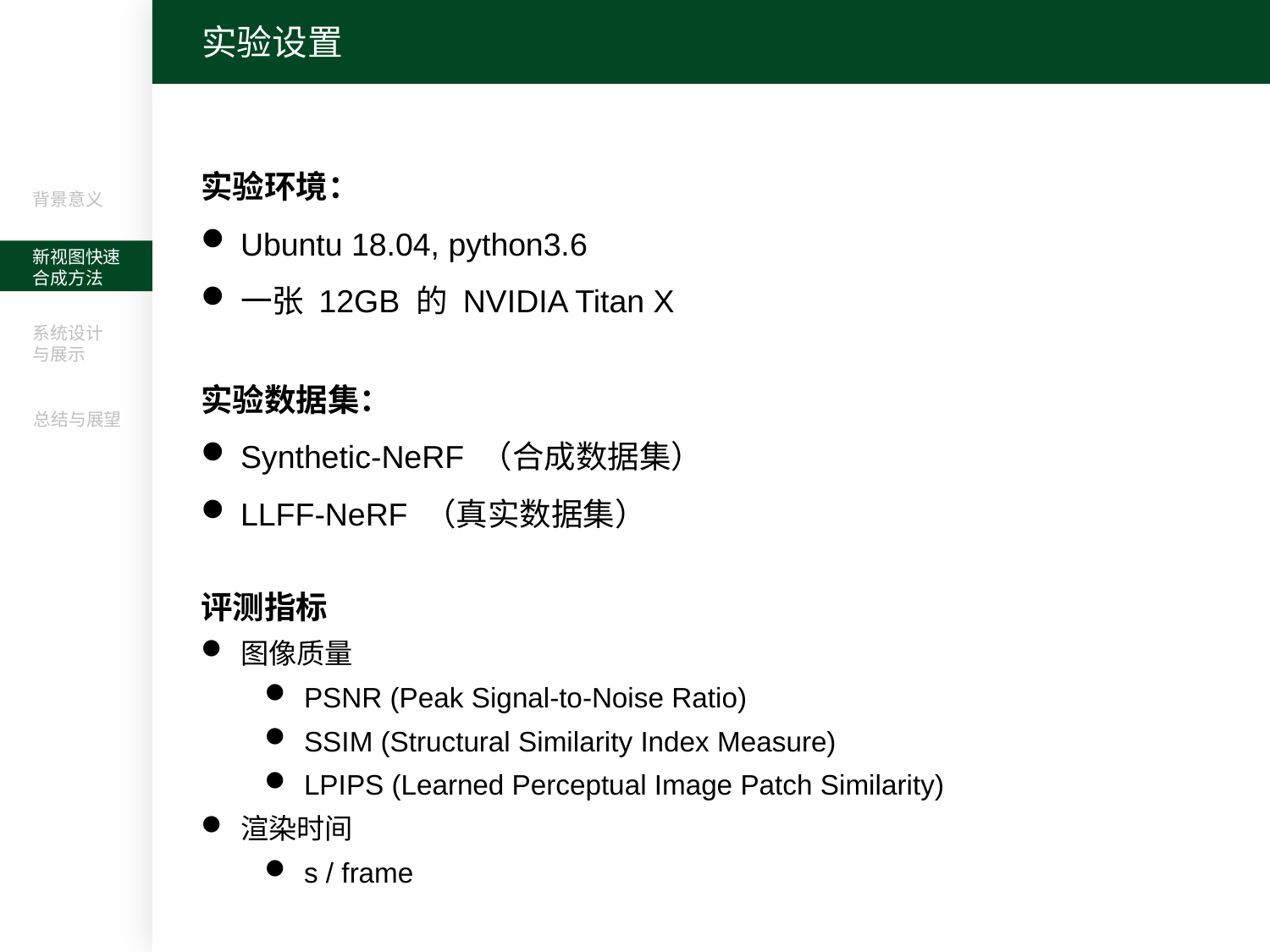

实验设置
实验环境：
Ubuntu 18.04, python3.6
一张 12GB 的 NVIDIA Titan X

实验数据集：
Synthetic-NeRF （合成数据集）
LLFF-NeRF （真实数据集）

评测指标
图像质量
PSNR (Peak Signal-to-Noise Ratio)
SSIM (Structural Similarity Index Measure)
LPIPS (Learned Perceptual Image Patch Similarity)
渲染时间
s / frame

背景意义
新视图快速
合成方法

系统设计
与展示
总结与展望
12